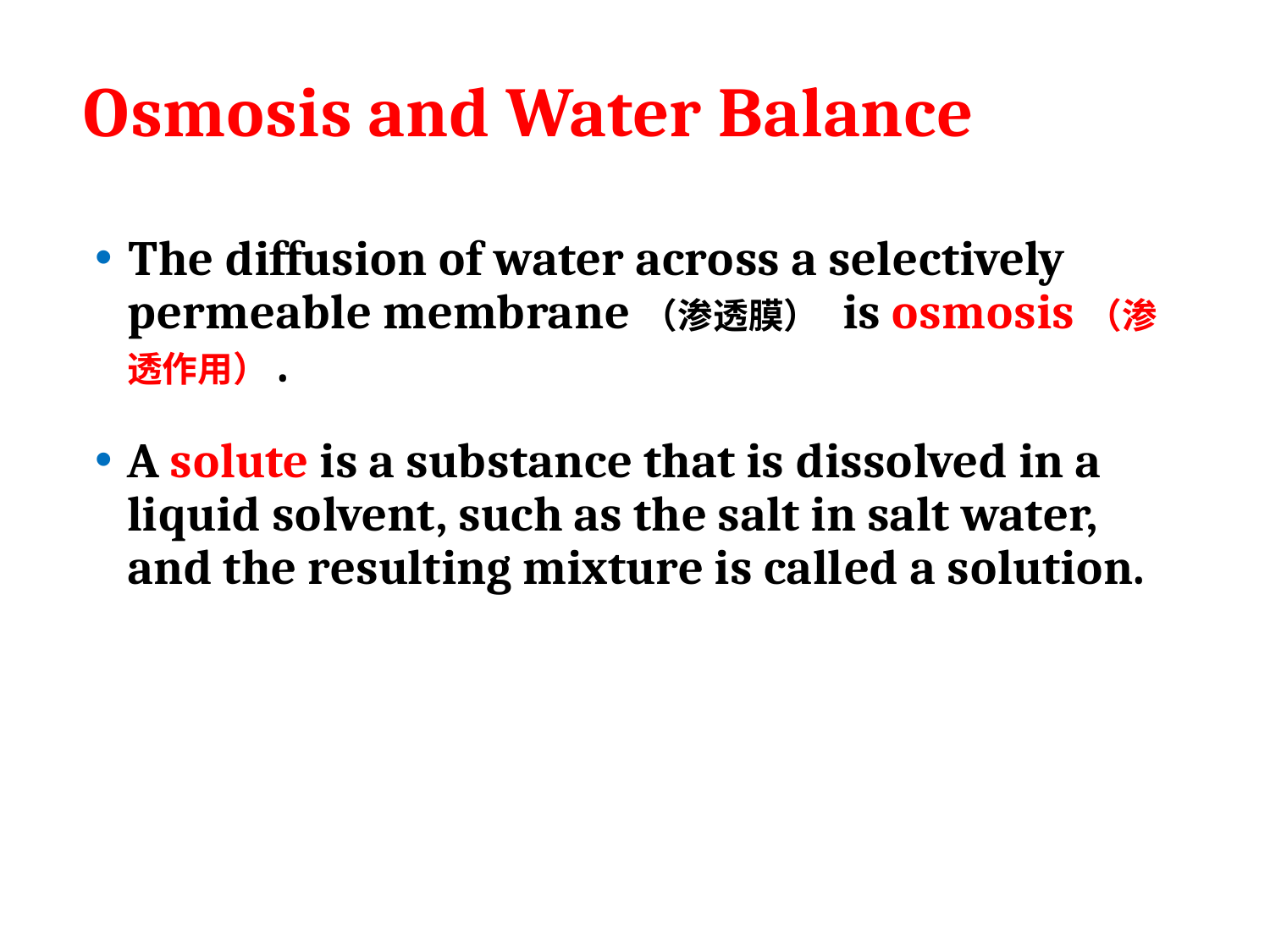

# Osmosis and Water Balance
The diffusion of water across a selectively permeable membrane（渗透膜） is osmosis（渗透作用）.
A solute is a substance that is dissolved in a liquid solvent, such as the salt in salt water, and the resulting mixture is called a solution.